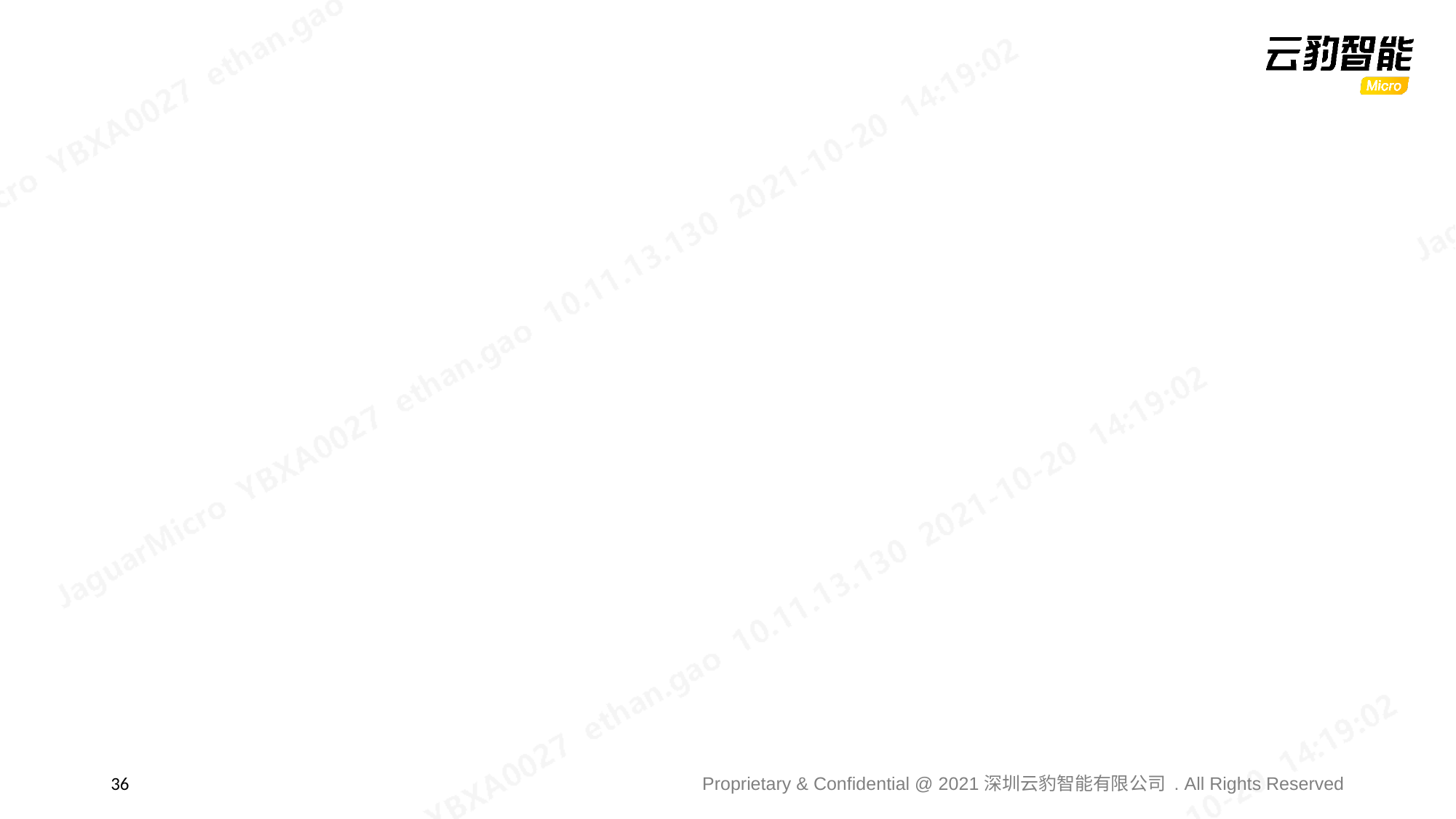

36
Proprietary & Confidential @ 2021深圳云豹智能有限公司 . All Rights Reserved